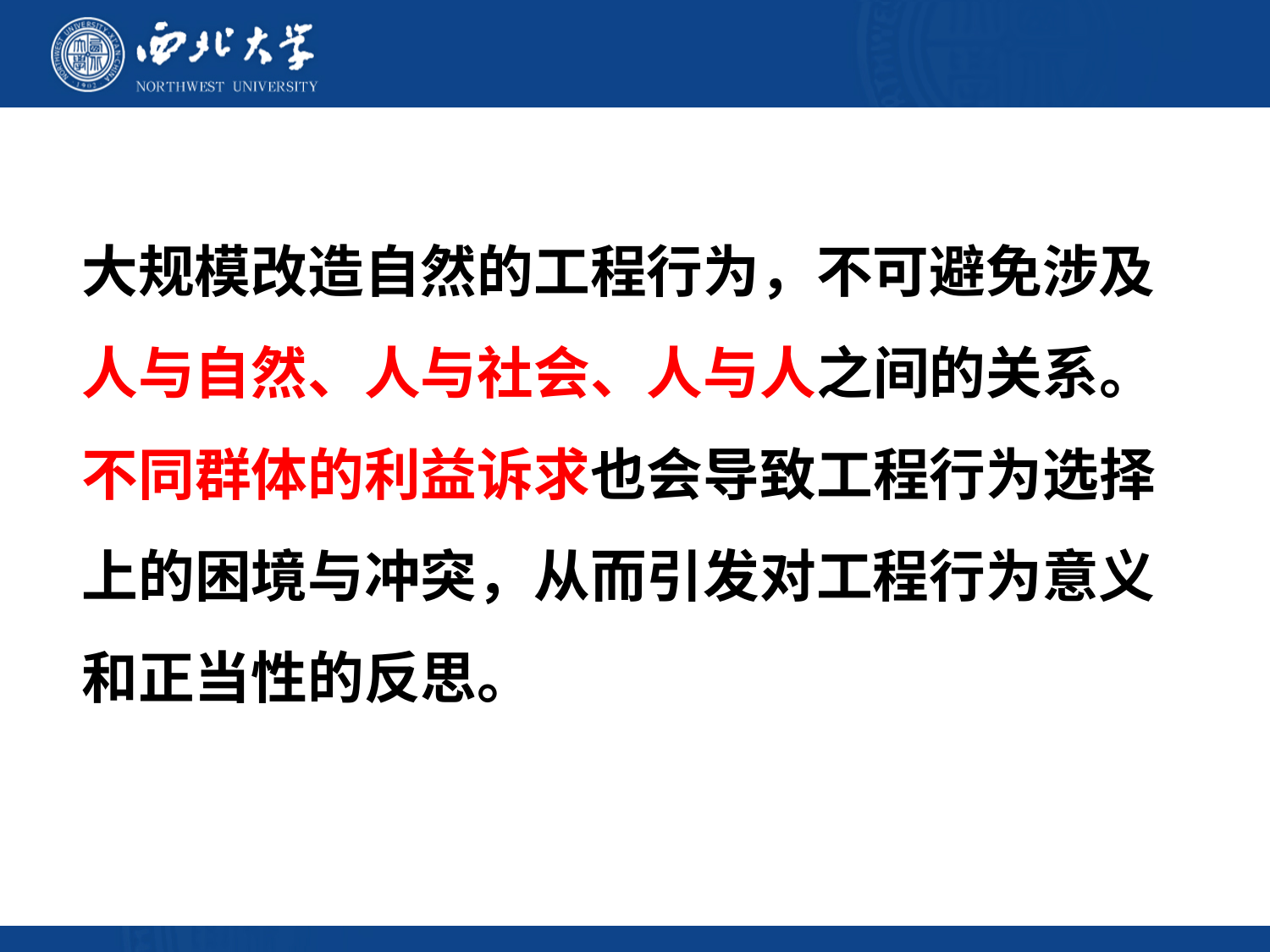

大规模改造自然的工程行为，不可避免涉及人与自然、人与社会、人与人之间的关系。不同群体的利益诉求也会导致工程行为选择上的困境与冲突，从而引发对工程行为意义和正当性的反思。